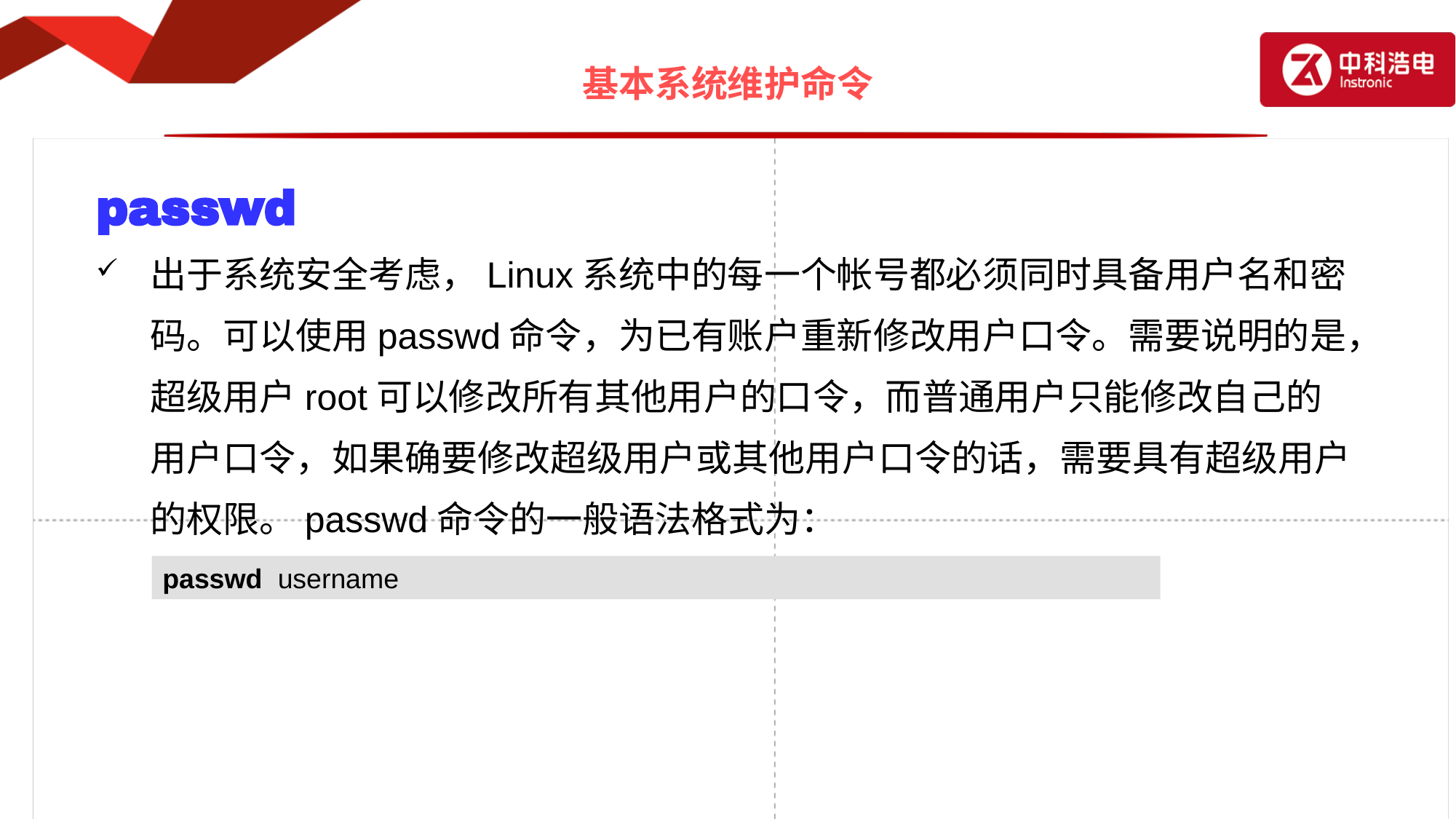

# 基本系统维护命令
passwd
出于系统安全考虑，Linux系统中的每一个帐号都必须同时具备用户名和密码。可以使用passwd命令，为已有账户重新修改用户口令。需要说明的是，超级用户root可以修改所有其他用户的口令，而普通用户只能修改自己的用户口令，如果确要修改超级用户或其他用户口令的话，需要具有超级用户的权限。passwd命令的一般语法格式为：
passwd  username